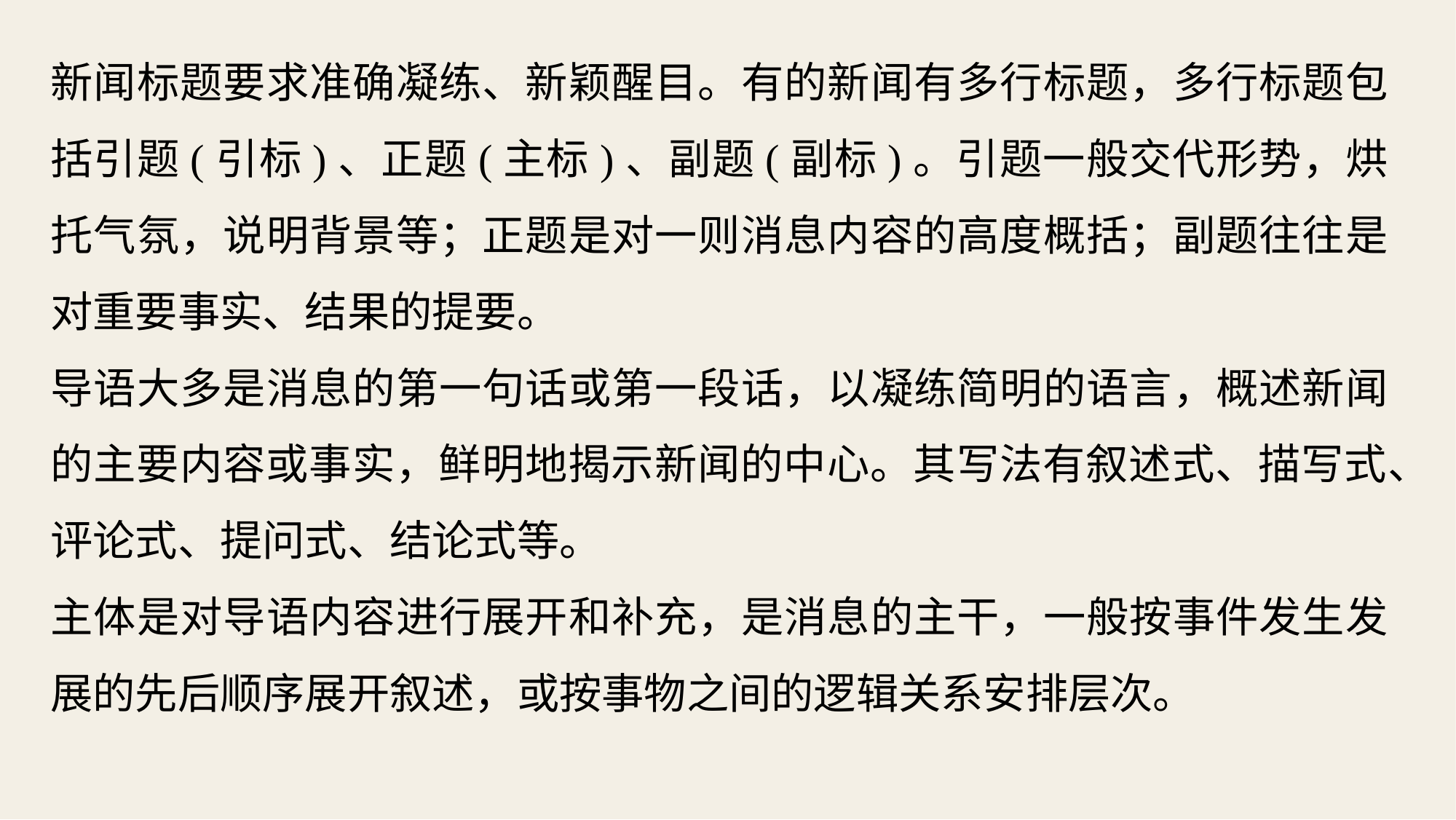

新闻标题要求准确凝练、新颖醒目。有的新闻有多行标题，多行标题包括引题(引标)、正题(主标)、副题(副标)。引题一般交代形势，烘托气氛，说明背景等；正题是对一则消息内容的高度概括；副题往往是对重要事实、结果的提要。
导语大多是消息的第一句话或第一段话，以凝练简明的语言，概述新闻的主要内容或事实，鲜明地揭示新闻的中心。其写法有叙述式、描写式、评论式、提问式、结论式等。
主体是对导语内容进行展开和补充，是消息的主干，一般按事件发生发展的先后顺序展开叙述，或按事物之间的逻辑关系安排层次。